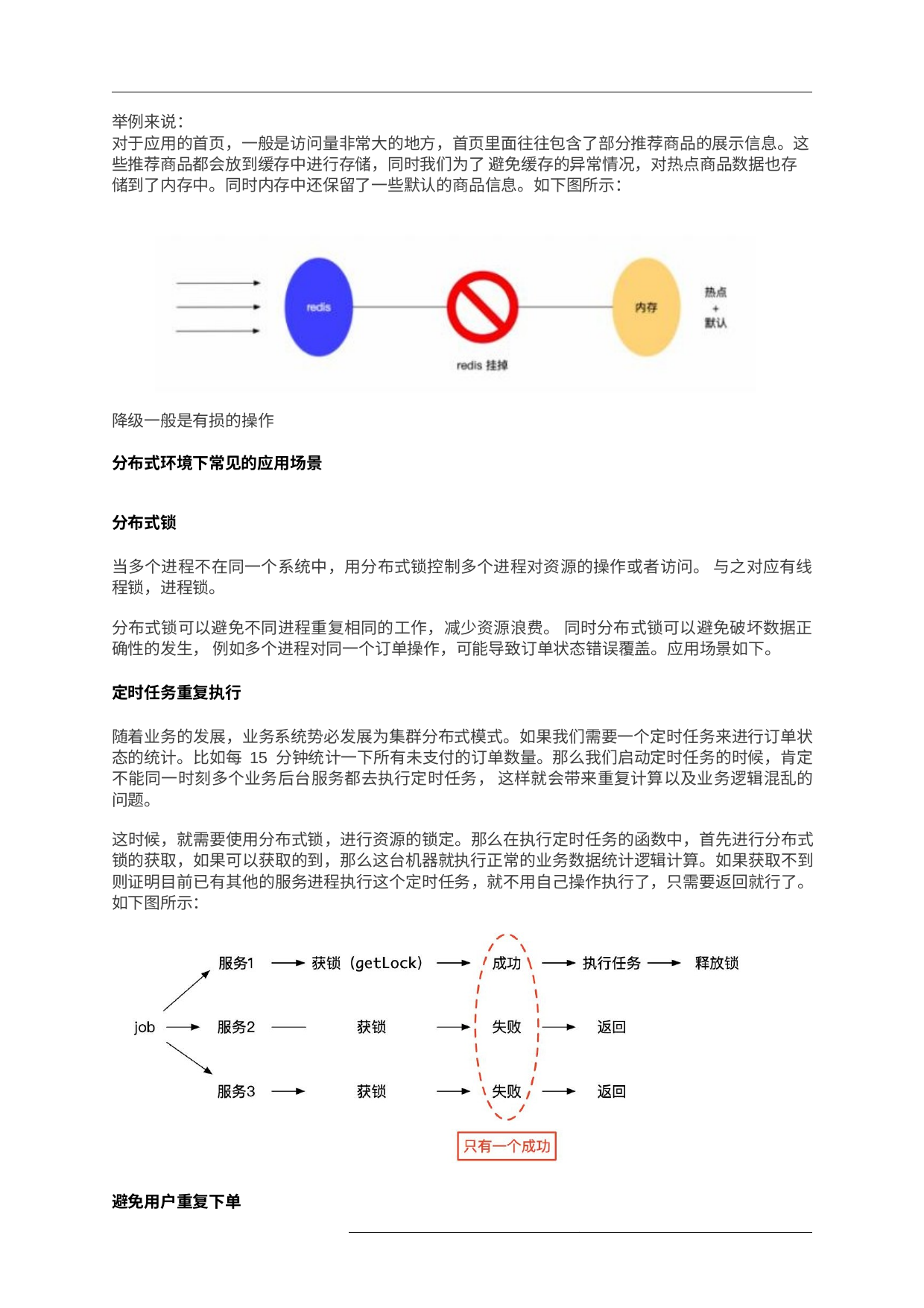

举例来说：
对于应用的首页，一般是访问量非常大的地方，首页里面往往包含了部分推荐商品的展示信息。这 些推荐商品都会放到缓存中进行存储，同时我们为了 避免缓存的异常情况，对热点商品数据也存 储到了内存中。同时内存中还保留了一些默认的商品信息。如下图所示：

降级一般是有损的操作

分布式环境下常见的应用场景

分布式锁

当多个进程不在同一个系统中，用分布式锁控制多个进程对资源的操作或者访问。 与之对应有线 程锁，进程锁。

分布式锁可以避免不同进程重复相同的工作，减少资源浪费。 同时分布式锁可以避免破坏数据正 确性的发生， 例如多个进程对同一个订单操作，可能导致订单状态错误覆盖。应用场景如下。

定时任务重复执行

随着业务的发展，业务系统势必发展为集群分布式模式。如果我们需要一个定时任务来进行订单状 态的统计。比如每 15 分钟统计一下所有未支付的订单数量。那么我们启动定时任务的时候，肯定 不能同一时刻多个业务后台服务都去执行定时任务， 这样就会带来重复计算以及业务逻辑混乱的 问题。

这时候，就需要使用分布式锁，进行资源的锁定。那么在执行定时任务的函数中，首先进行分布式 锁的获取，如果可以获取的到，那么这台机器就执行正常的业务数据统计逻辑计算。如果获取不到 则证明目前已有其他的服务进程执行这个定时任务，就不用自己操作执行了，只需要返回就行了。 如下图所示：

避免用户重复下单